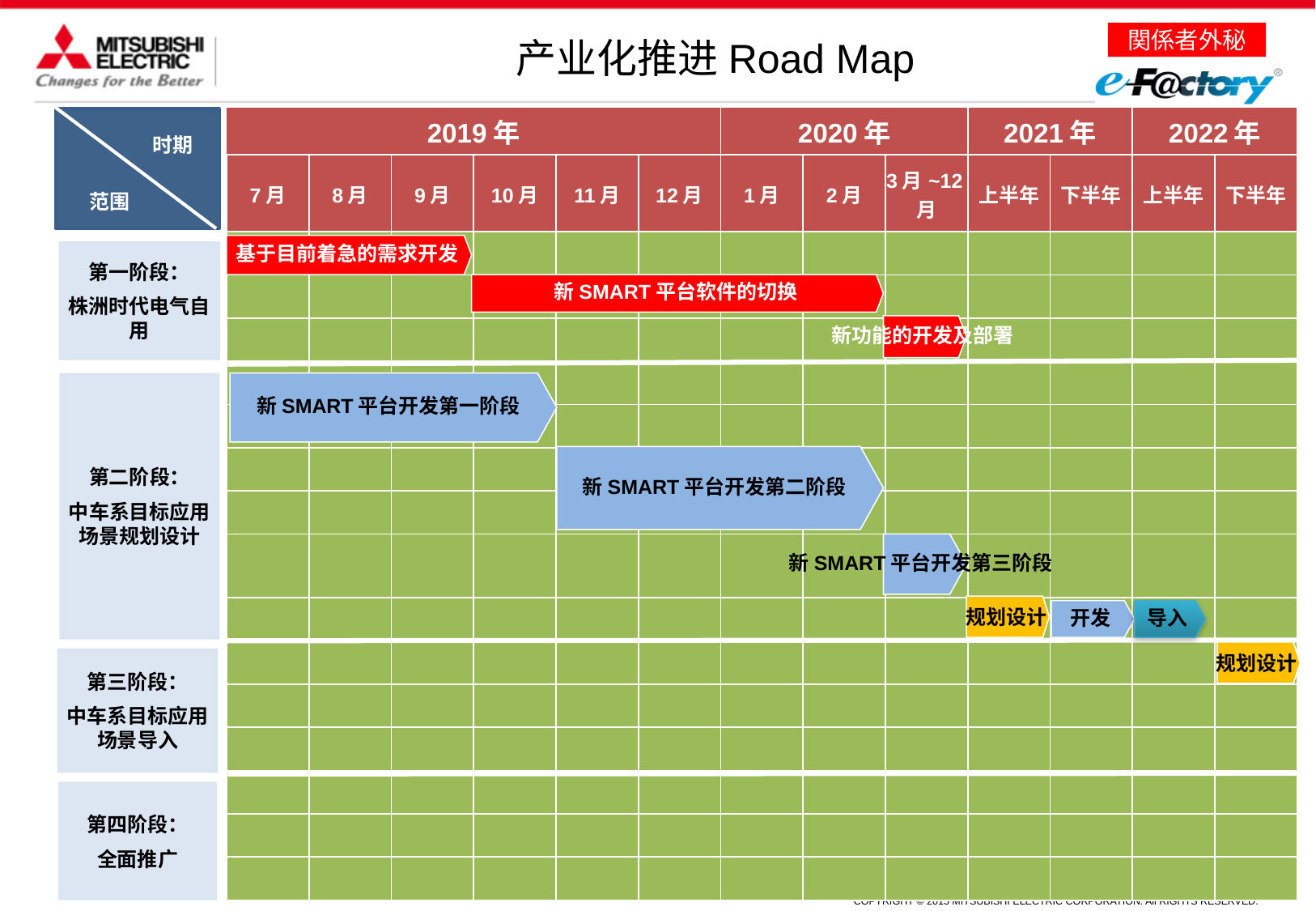

# 产业化推进Road Map
| 2019年 |  |  |  |  |  | 2020年 |  |  | 2021年 |  | 2022年 |  |
| --- | --- | --- | --- | --- | --- | --- | --- | --- | --- | --- | --- | --- |
| 7月 | 8月 | 9月 | 10月 | 11月 | 12月 | 1月 | 2月 | 3月~12月 | 上半年 | 下半年 | 上半年 | 下半年 |
|  |  |  |  |  |  |  |  |  |  |  |  |  |
|  |  |  |  |  |  |  |  |  |  |  |  |  |
|  |  |  |  |  |  |  |  |  |  |  |  |  |
|  |  |  |  |  |  |  |  |  |  |  |  |  |
|  |  |  |  |  |  |  |  |  |  |  |  |  |
|  |  |  |  |  |  |  |  |  |  |  |  |  |
|  |  |  |  |  |  |  |  |  |  |  |  |  |
|  |  |  |  |  |  |  |  |  |  |  |  |  |
|  |  |  |  |  |  |  |  |  |  |  |  |  |
|  |  |  |  |  |  |  |  |  |  |  |  |  |
|  |  |  |  |  |  |  |  |  |  |  |  |  |
|  |  |  |  |  |  |  |  |  |  |  |  |  |
|  |  |  |  |  |  |  |  |  |  |  |  |  |
|  |  |  |  |  |  |  |  |  |  |  |  |  |
|  |  |  |  |  |  |  |  |  |  |  |  |  |

时期
范围
基于目前着急的需求开发
第一阶段：
株洲时代电气自用
新SMART平台软件的切换
新功能的开发及部署
第二阶段：
中车系目标应用场景规划设计
新SMART平台开发第一阶段
新SMART平台开发第二阶段
新SMART平台开发第三阶段
规划设计
开发
导入
规划设计
第三阶段：
中车系目标应用场景导入
第四阶段：
全面推广